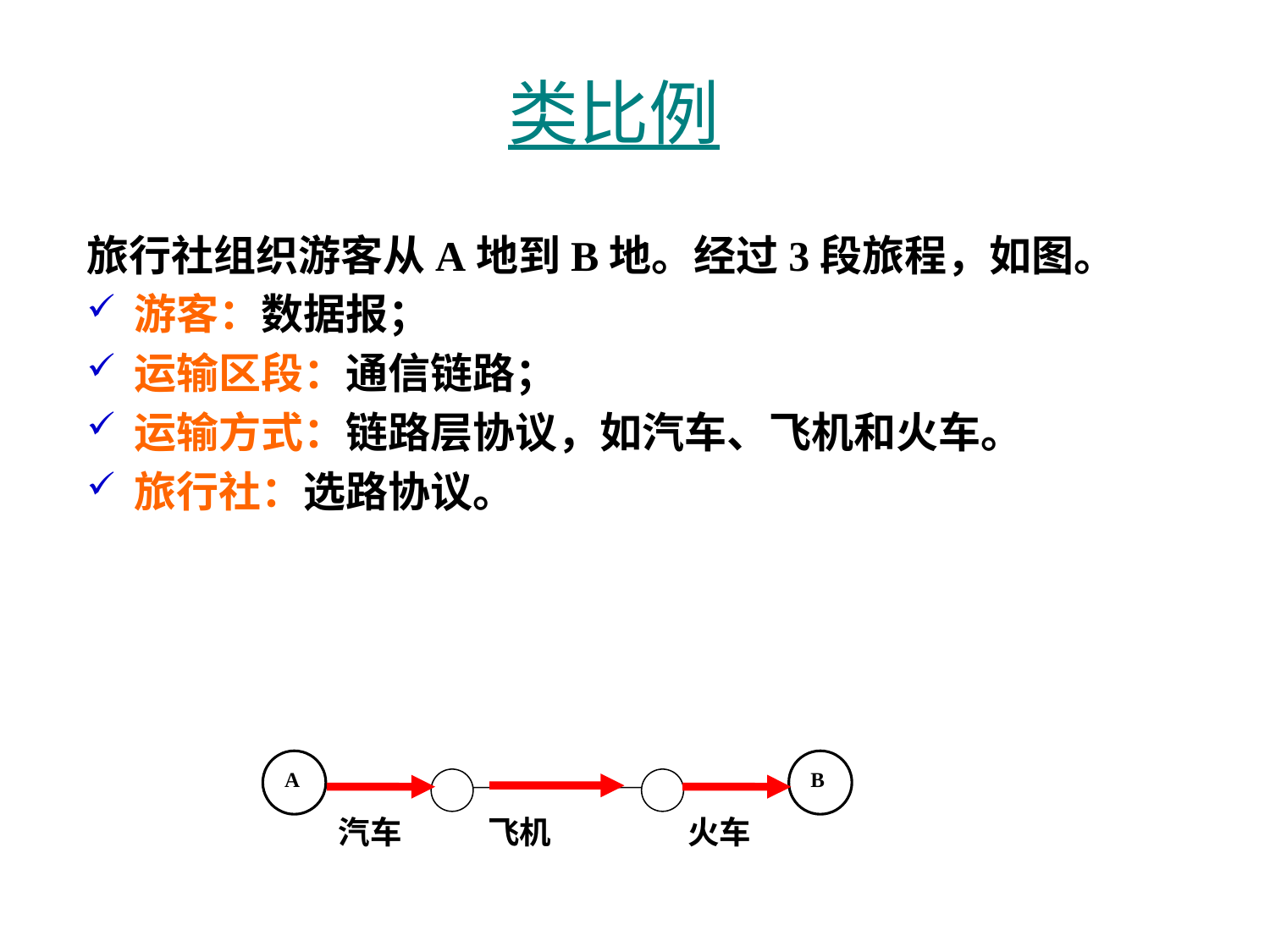

# 类比例
旅行社组织游客从A地到B地。经过3段旅程，如图。
游客：数据报；
运输区段：通信链路；
运输方式：链路层协议，如汽车、飞机和火车。
旅行社：选路协议。
A
B

汽车            飞机                   火车

8